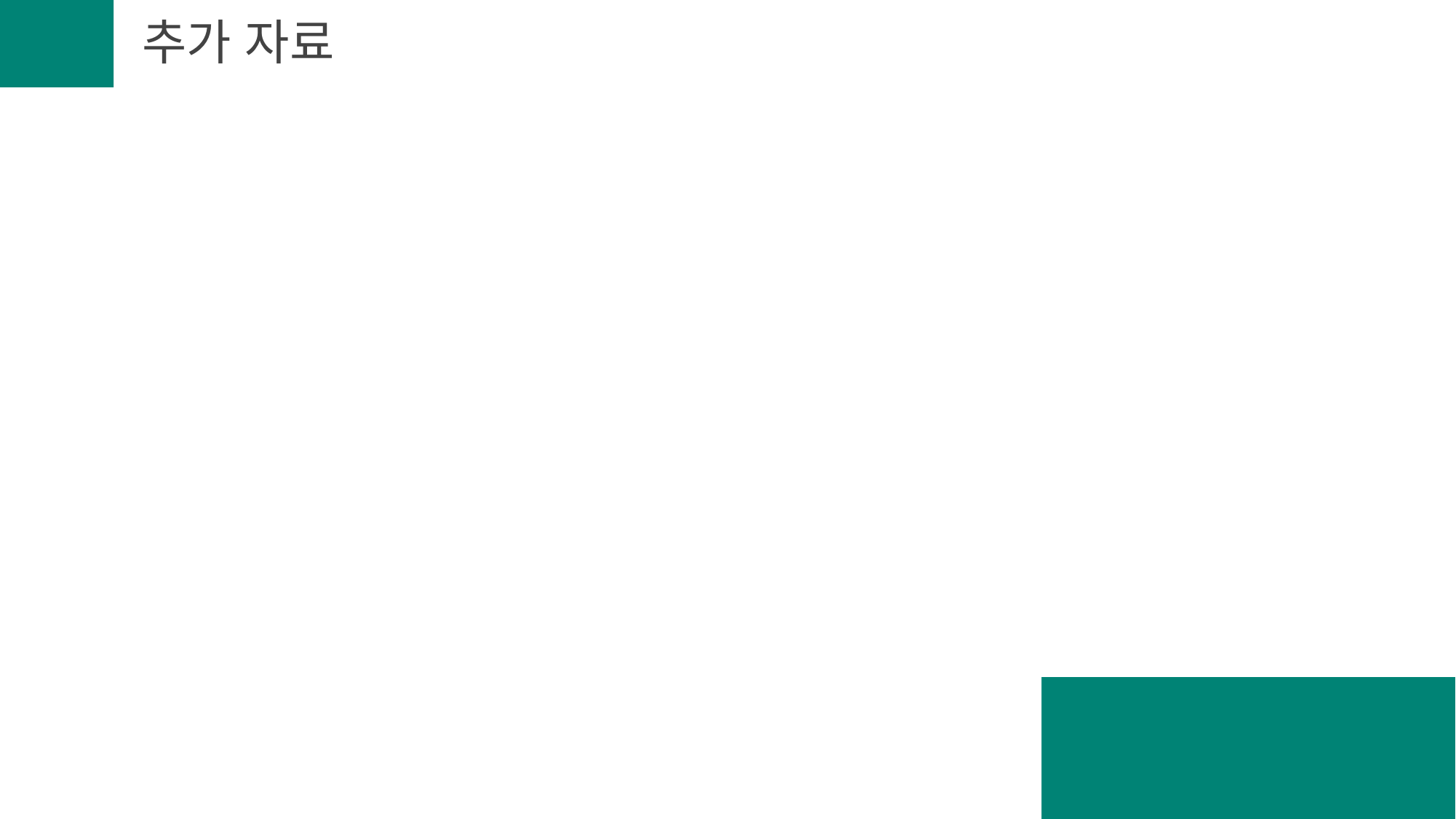

추가 자료
번호표 디지털화를 통한 방문예약
서비스